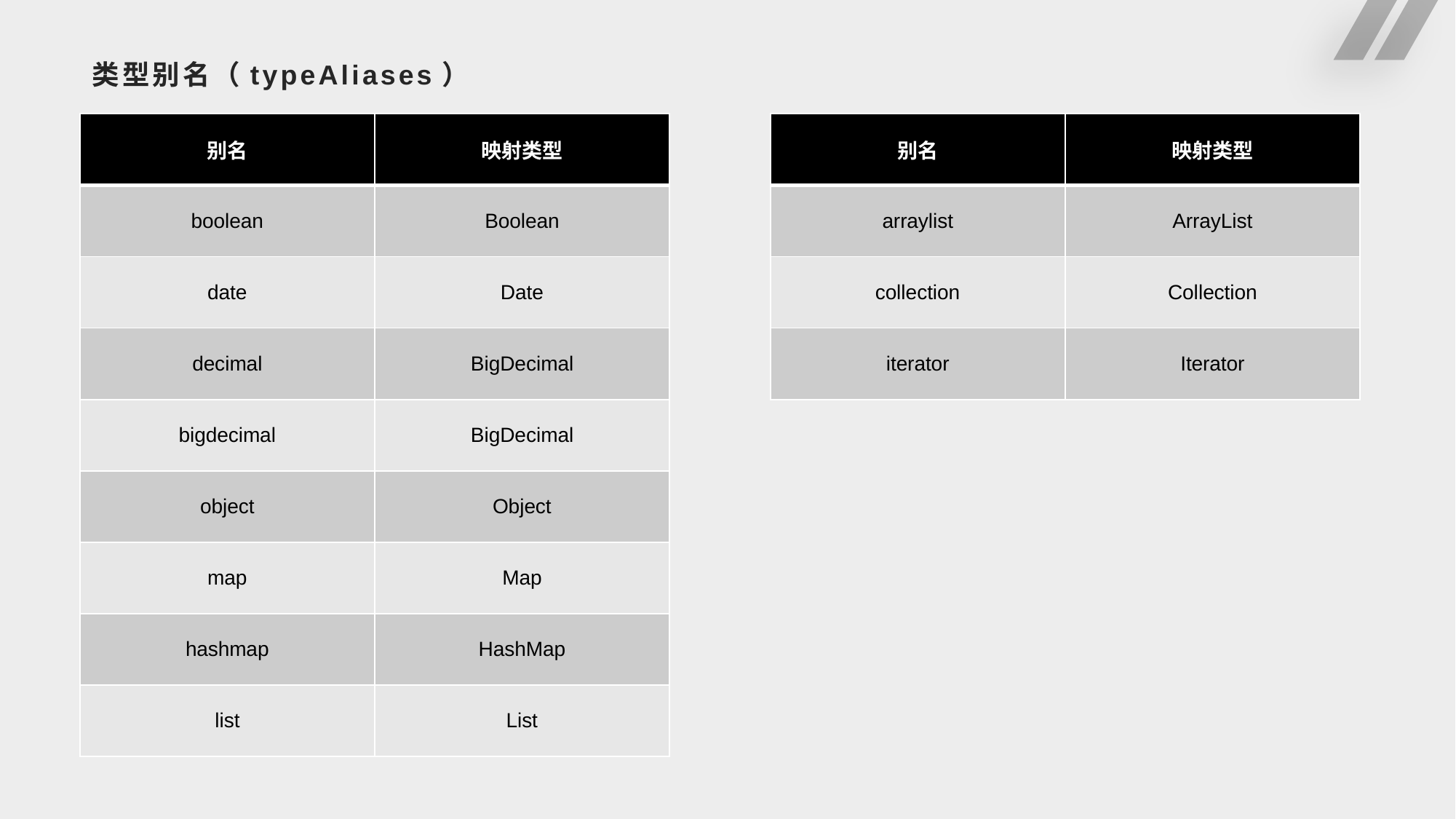

# 类型别名（typeAliases）
| 别名 | 映射类型 |
| --- | --- |
| boolean | Boolean |
| date | Date |
| decimal | BigDecimal |
| bigdecimal | BigDecimal |
| object | Object |
| map | Map |
| hashmap | HashMap |
| list | List |
| 别名 | 映射类型 |
| --- | --- |
| arraylist | ArrayList |
| collection | Collection |
| iterator | Iterator |